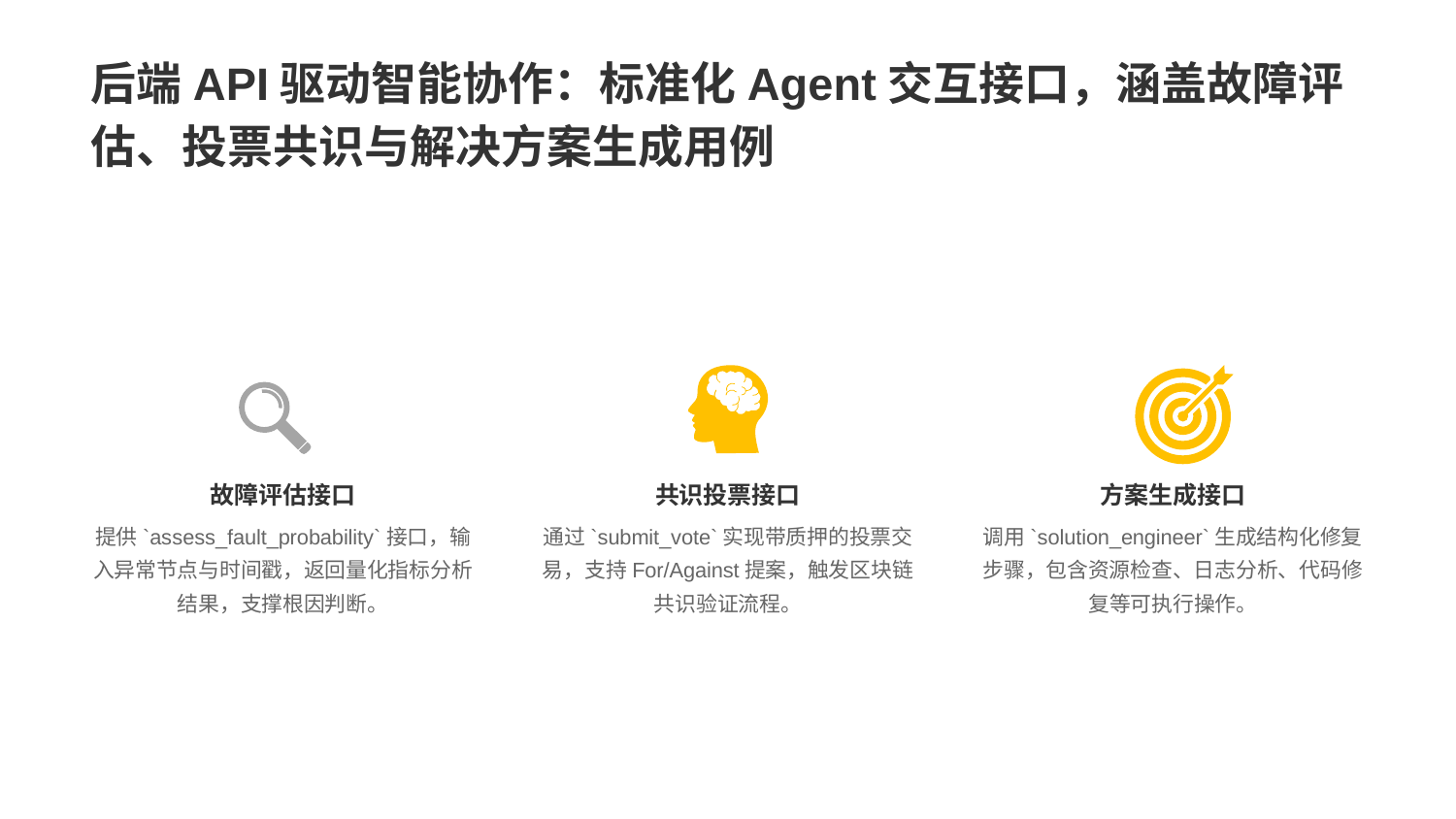

后端API驱动智能协作：标准化Agent交互接口，涵盖故障评估、投票共识与解决方案生成用例

故障评估接口
共识投票接口
方案生成接口
提供`assess_fault_probability`接口，输入异常节点与时间戳，返回量化指标分析结果，支撑根因判断。
通过`submit_vote`实现带质押的投票交易，支持For/Against提案，触发区块链共识验证流程。
调用`solution_engineer`生成结构化修复步骤，包含资源检查、日志分析、代码修复等可执行操作。